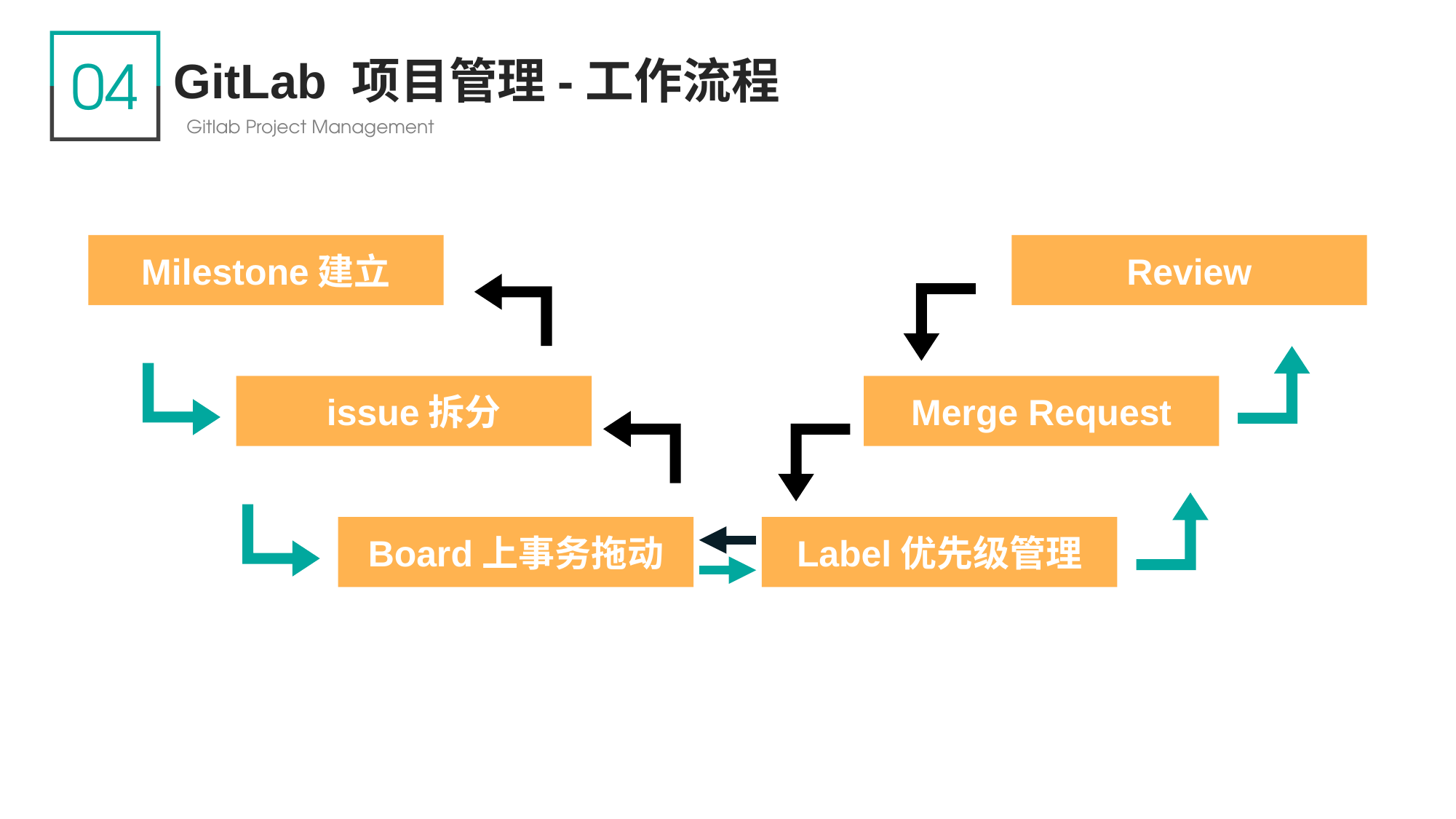

04
GitLab 项目管理-工作流程
Gitlab Project Management

Milestone建立
Review

issue拆分
Merge Request

Board上事务拖动
Label优先级管理